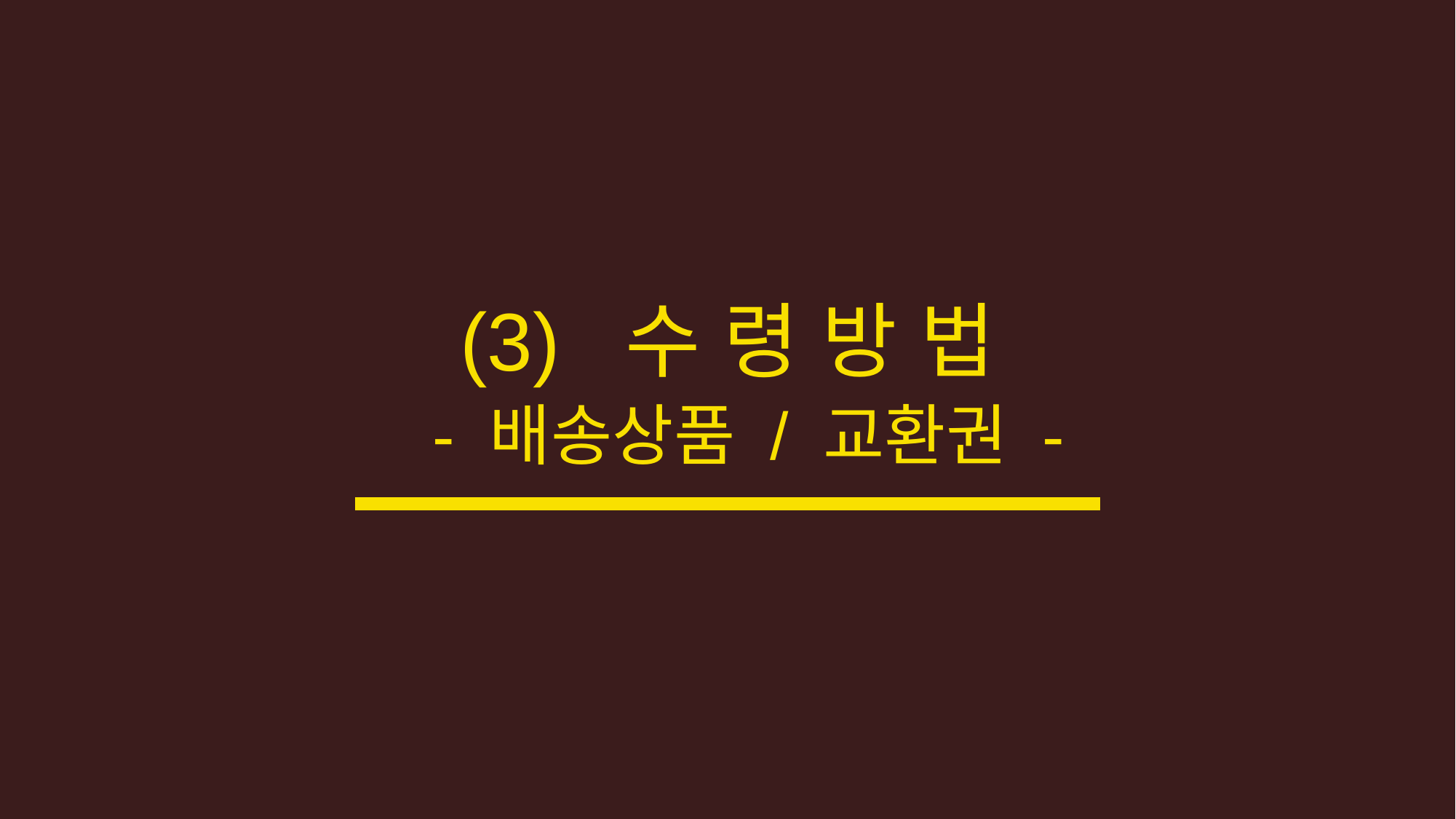

# (3)  수 령 방 법 - 배송상품 / 교환권 -